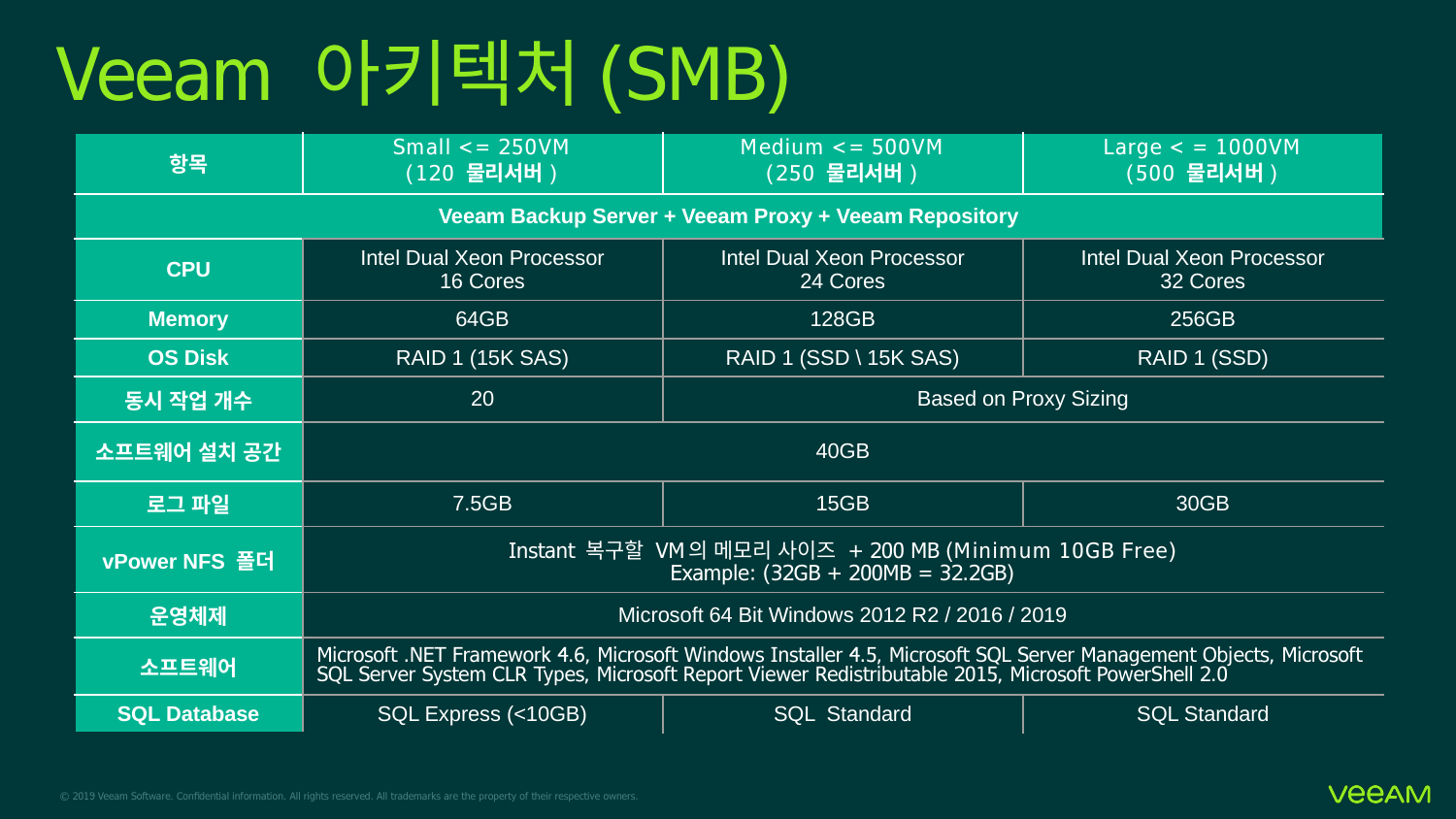

# Veeam 아키텍처(SMB)
| 항목 | Small <= 250VM (120 물리서버) | Medium <= 500VM (250 물리서버) | Large < = 1000VM (500 물리서버) |
| --- | --- | --- | --- |
| Veeam Backup Server + Veeam Proxy + Veeam Repository |  |  |  |
| CPU | Intel Dual Xeon Processor 16 Cores | Intel Dual Xeon Processor 24 Cores | Intel Dual Xeon Processor 32 Cores |
| Memory | 64GB | 128GB | 256GB |
| OS Disk | RAID 1 (15K SAS) | RAID 1 (SSD \ 15K SAS) | RAID 1 (SSD) |
| 동시 작업 개수 | 20 | Based on Proxy Sizing |  |
| 소프트웨어 설치 공간 | 40GB |  |  |
| 로그 파일 | 7.5GB | 15GB | 30GB |
| vPower NFS 폴더 | Instant 복구할 VM의 메모리 사이즈 + 200 MB (Minimum 10GB Free) Example: (32GB + 200MB = 32.2GB) |  |  |
| 운영체제 | Microsoft 64 Bit Windows 2012 R2 / 2016 / 2019 |  |  |
| 소프트웨어 | Microsoft .NET Framework 4.6, Microsoft Windows Installer 4.5, Microsoft SQL Server Management Objects, Microsoft SQL Server System CLR Types, Microsoft Report Viewer Redistributable 2015, Microsoft PowerShell 2.0 |  |  |
| SQL Database | SQL Express (<10GB) | SQL Standard | SQL Standard |